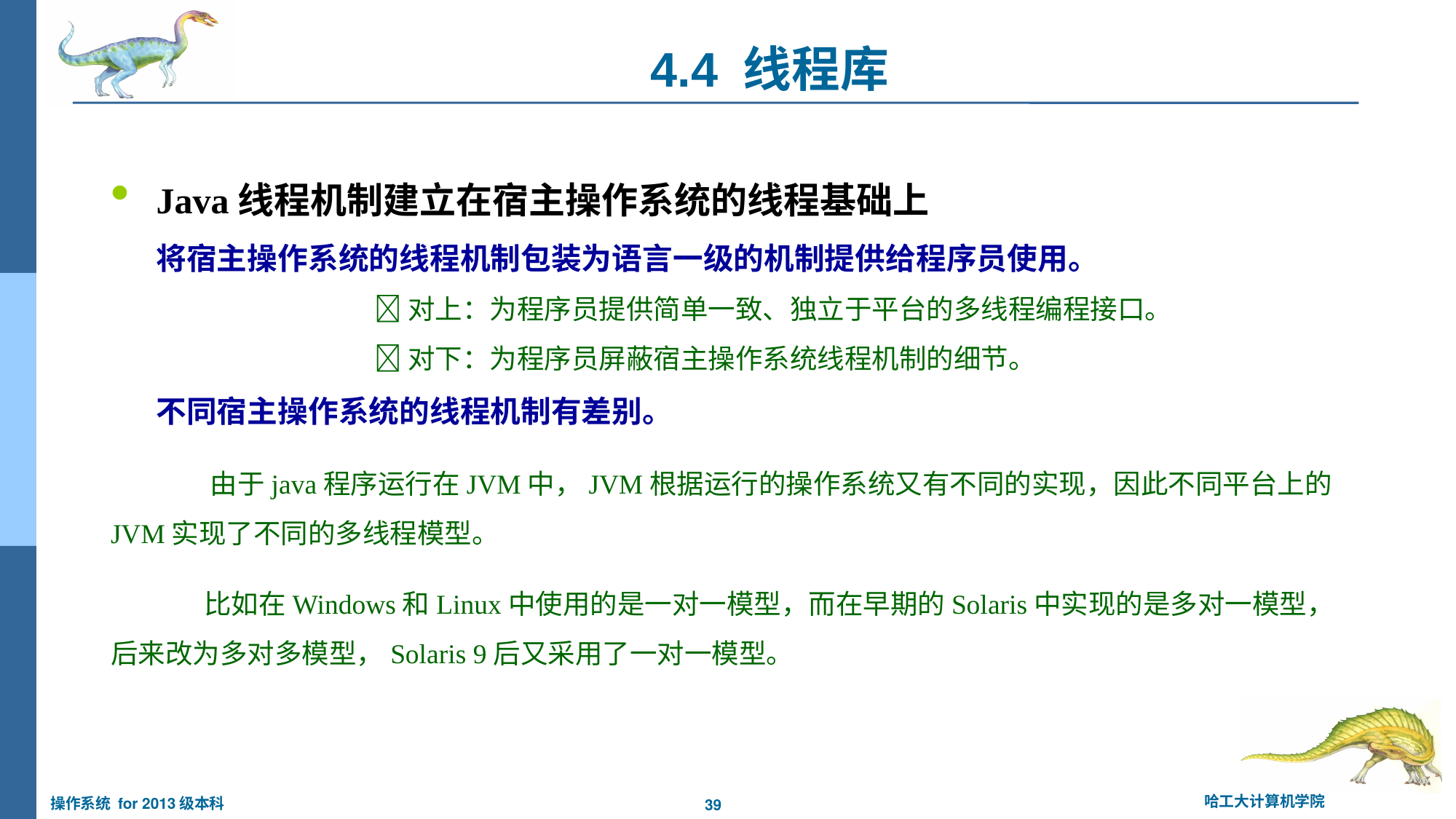

#
4.4 线程库
Java线程机制建立在宿主操作系统的线程基础上
将宿主操作系统的线程机制包装为语言一级的机制提供给程序员使用。
		⇒ 对上：为程序员提供简单一致、独立于平台的多线程编程接口。
		⇒ 对下：为程序员屏蔽宿主操作系统线程机制的细节。
不同宿主操作系统的线程机制有差别。
               由于java程序运行在JVM中，JVM根据运行的操作系统又有不同的实现，因此不同平台上的JVM实现了不同的多线程模型。
              比如在Windows和Linux中使用的是一对一模型，而在早期的Solaris中实现的是多对一模型，后来改为多对多模型，Solaris 9后又采用了一对一模型。